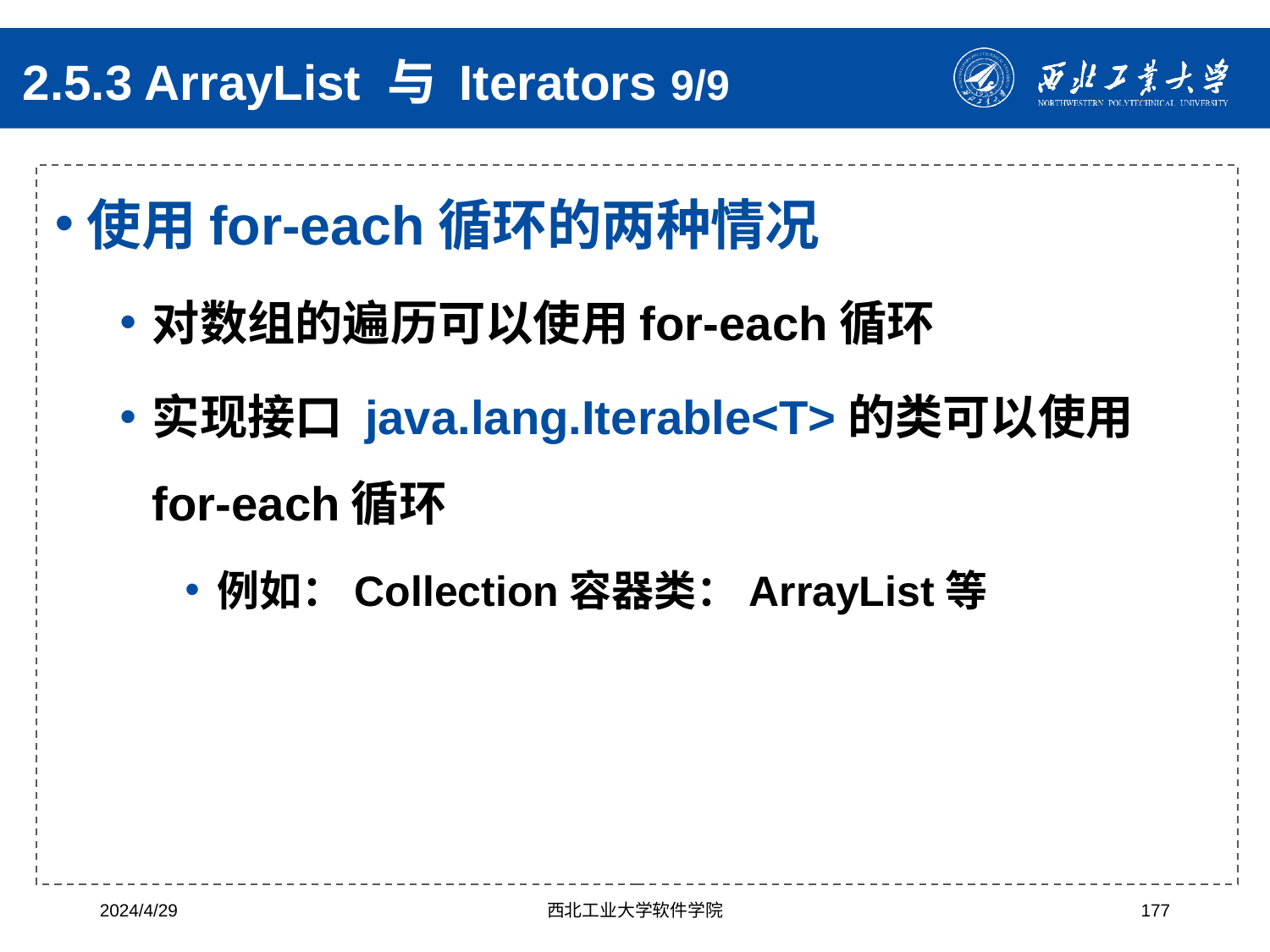

# 2.5.3 ArrayList 与 Iterators 9/9
使用for-each循环的两种情况
对数组的遍历可以使用for-each循环
实现接口 java.lang.Iterable<T>的类可以使用for-each循环
例如：Collection容器类：ArrayList等
2024/4/29
西北工业大学软件学院
177